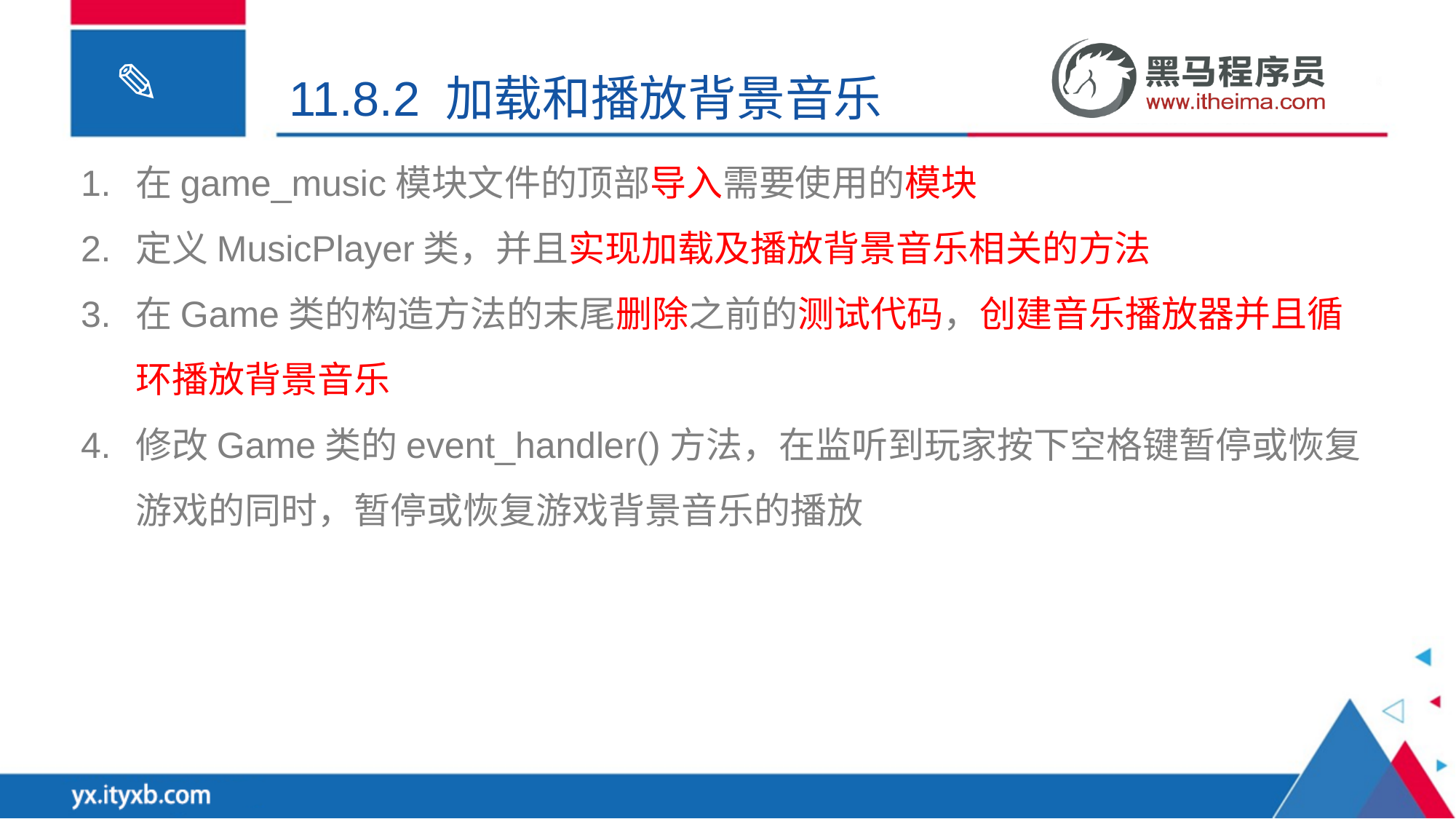

11.8.2 加载和播放背景音乐
在game_music模块文件的顶部导入需要使用的模块
定义MusicPlayer类，并且实现加载及播放背景音乐相关的方法
在Game类的构造方法的末尾删除之前的测试代码，创建音乐播放器并且循环播放背景音乐
修改Game类的event_handler()方法，在监听到玩家按下空格键暂停或恢复游戏的同时，暂停或恢复游戏背景音乐的播放